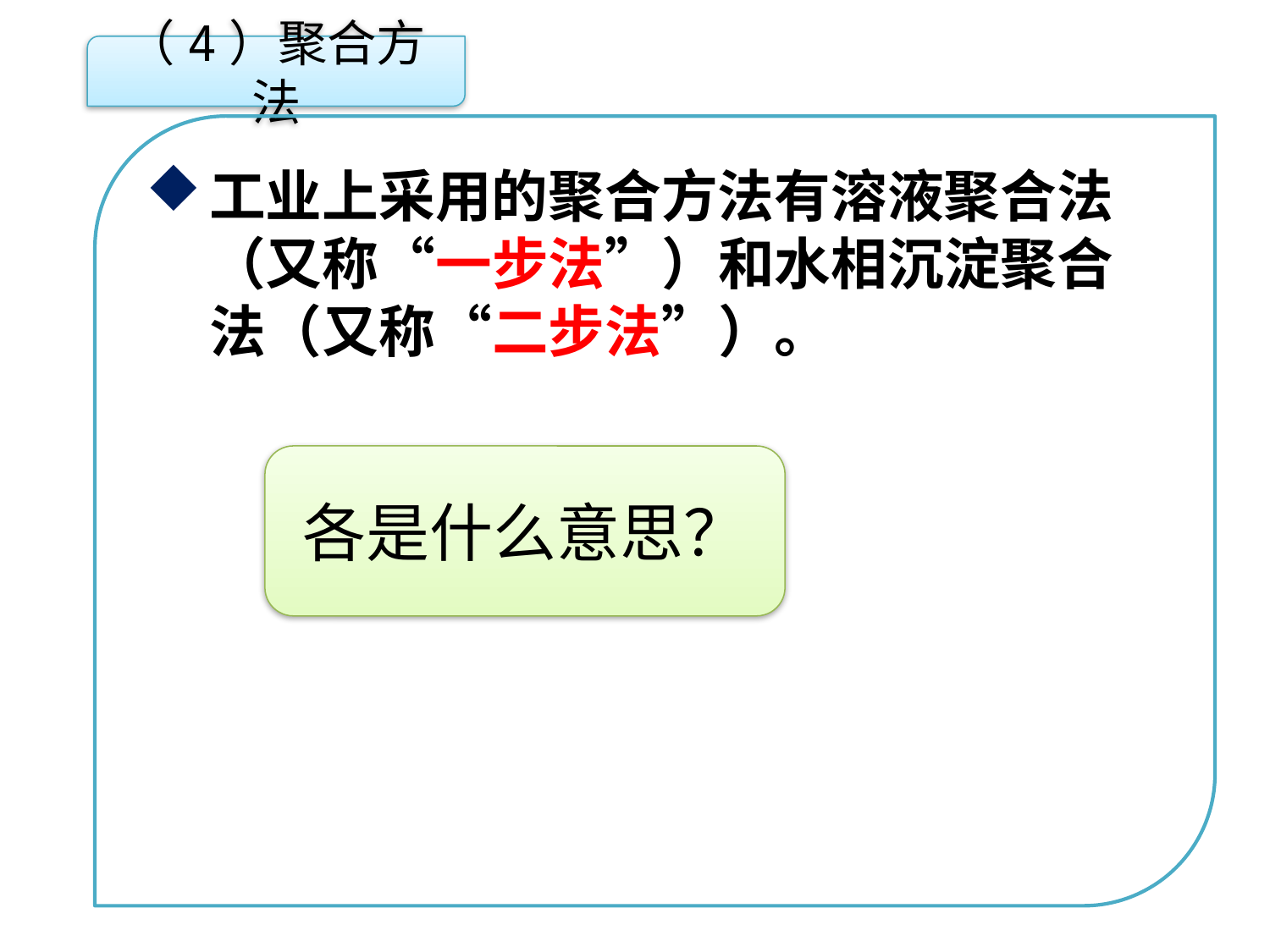

（4）聚合方法
工业上采用的聚合方法有溶液聚合法（又称“一步法”）和水相沉淀聚合法（又称“二步法”）。
点击添加文本
点击添加文本
各是什么意思？
点击添加文本
点击添加文本